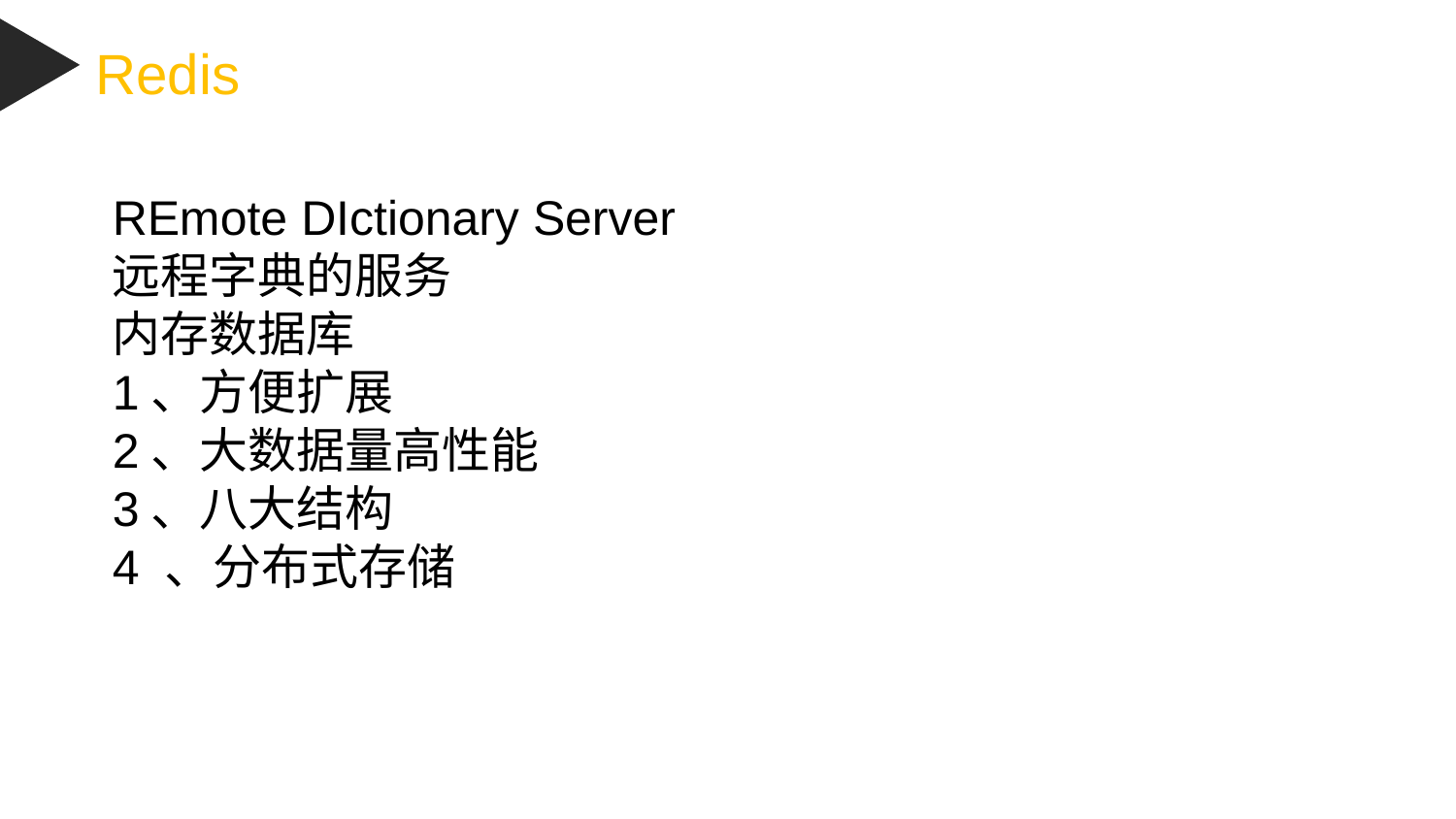

Redis
REmote DIctionary Server
远程字典的服务
内存数据库
1、方便扩展
2、大数据量高性能
3、八大结构
4 、分布式存储